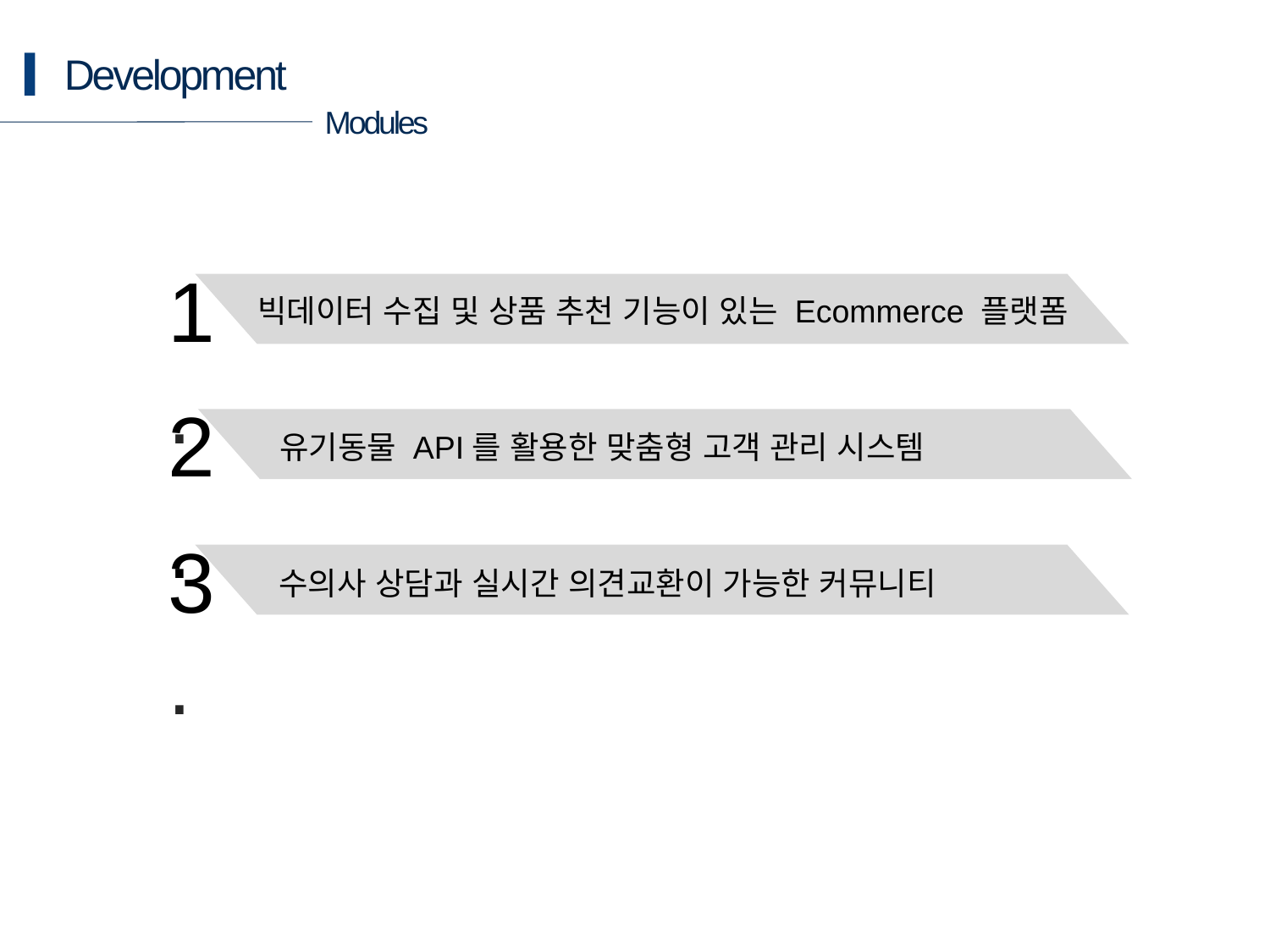

Development

Modules
1.

2.

3.

빅데이터 수집 및 상품 추천 기능이 있는 Ecommerce 플랫폼

  유기동물 API를 활용한 맞춤형 고객 관리 시스템
수의사 상담과 실시간 의견교환이 가능한 커뮤니티